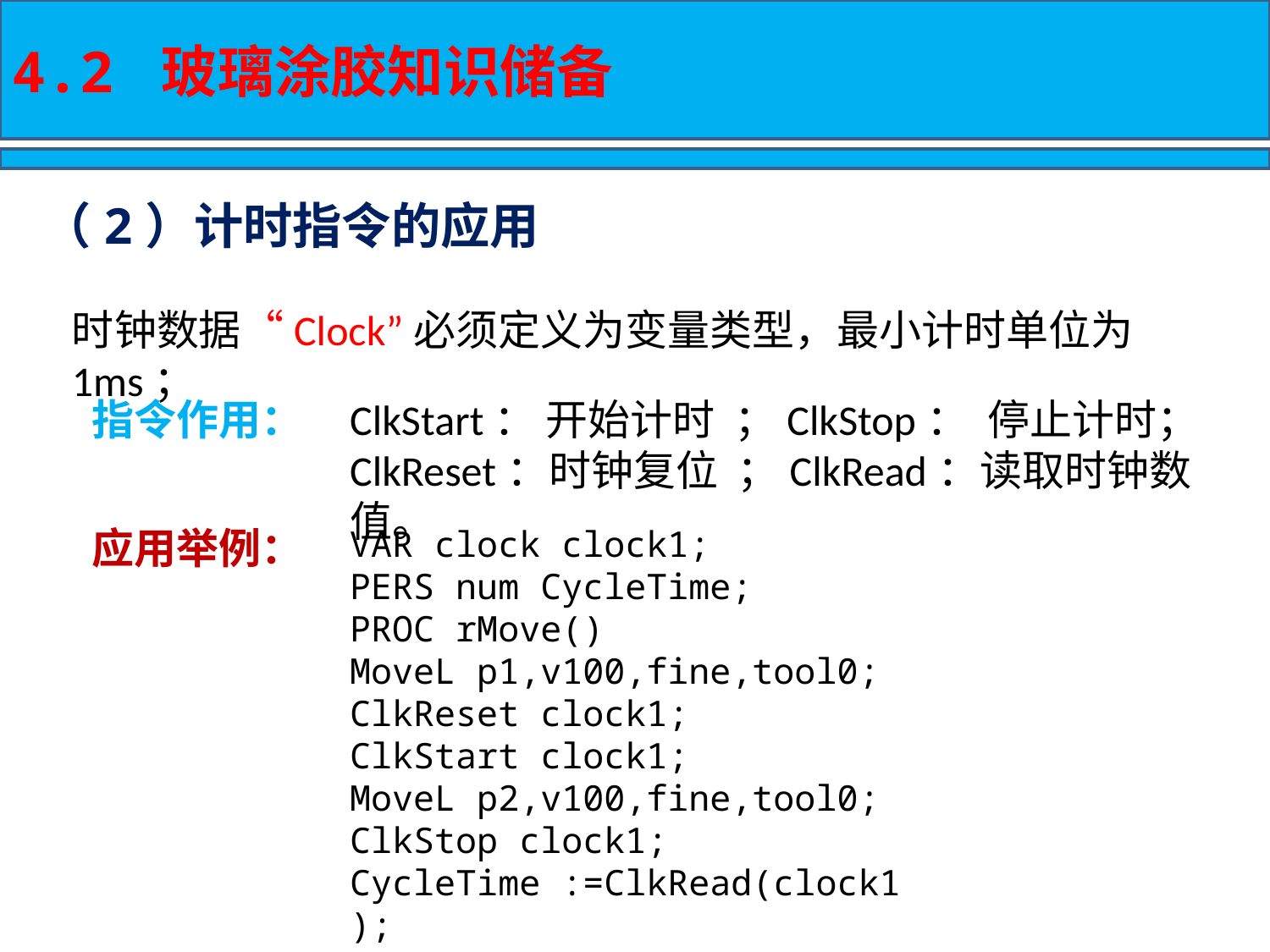

4.2 玻璃涂胶知识储备

（2）计时指令的应用
时钟数据“Clock”必须定义为变量类型，最小计时单位为1ms；
指令作用：
ClkStart： 开始计时  ；ClkStop：  停止计时；
ClkReset：时钟复位  ；ClkRead：读取时钟数值。
应用举例：
VAR clock clock1;
PERS num CycleTime;
PROC rMove()
MoveL p1,v100,fine,tool0;
ClkReset clock1;
ClkStart clock1;
MoveL p2,v100,fine,tool0;
ClkStop clock1;
CycleTime :=ClkRead(clock1);
ENDPROC